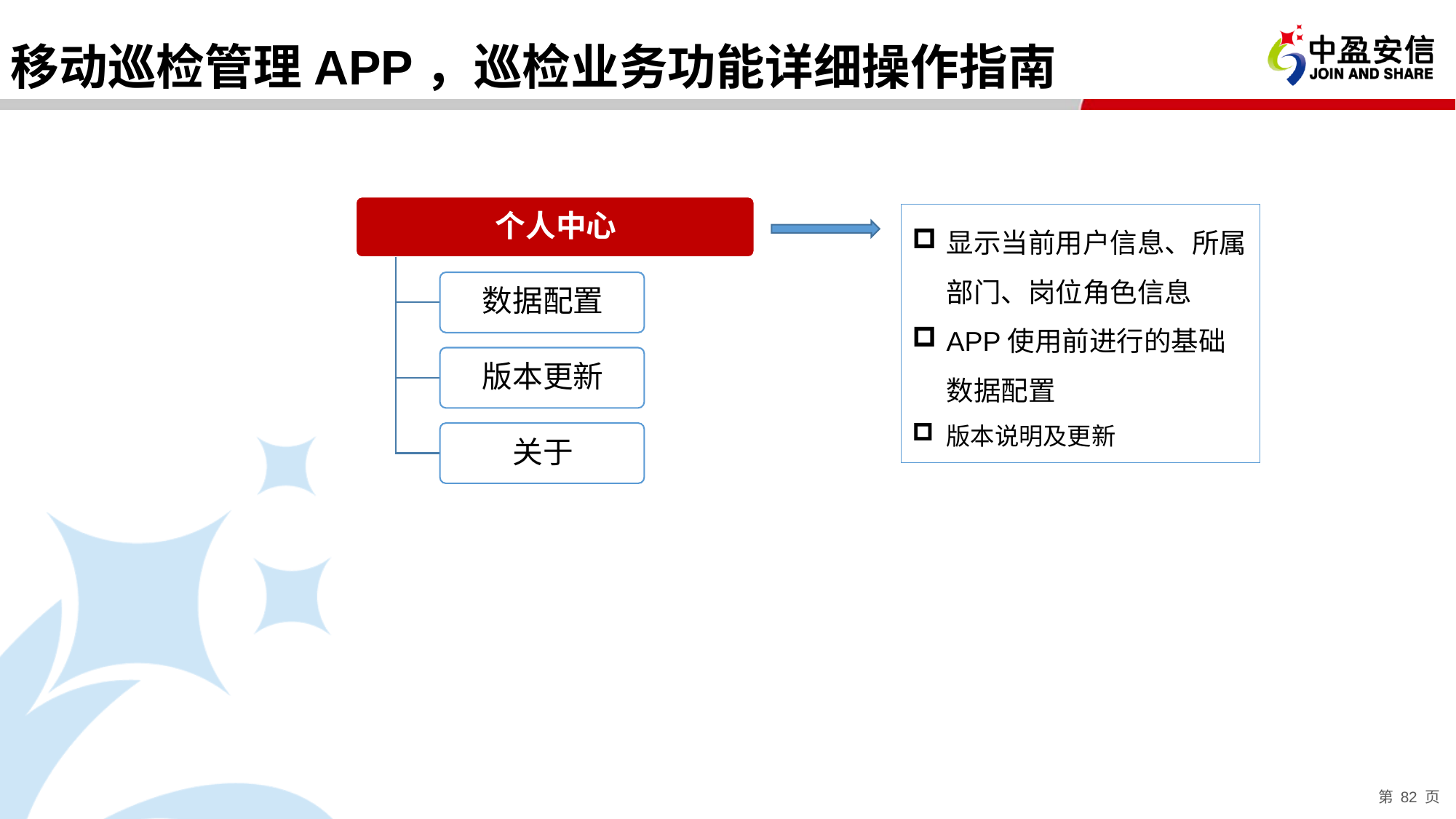

# 移动巡检管理APP，巡检业务功能详细操作指南
个人中心
数据配置
版本更新
关于
显示当前用户信息、所属部门、岗位角色信息
APP使用前进行的基础数据配置
版本说明及更新